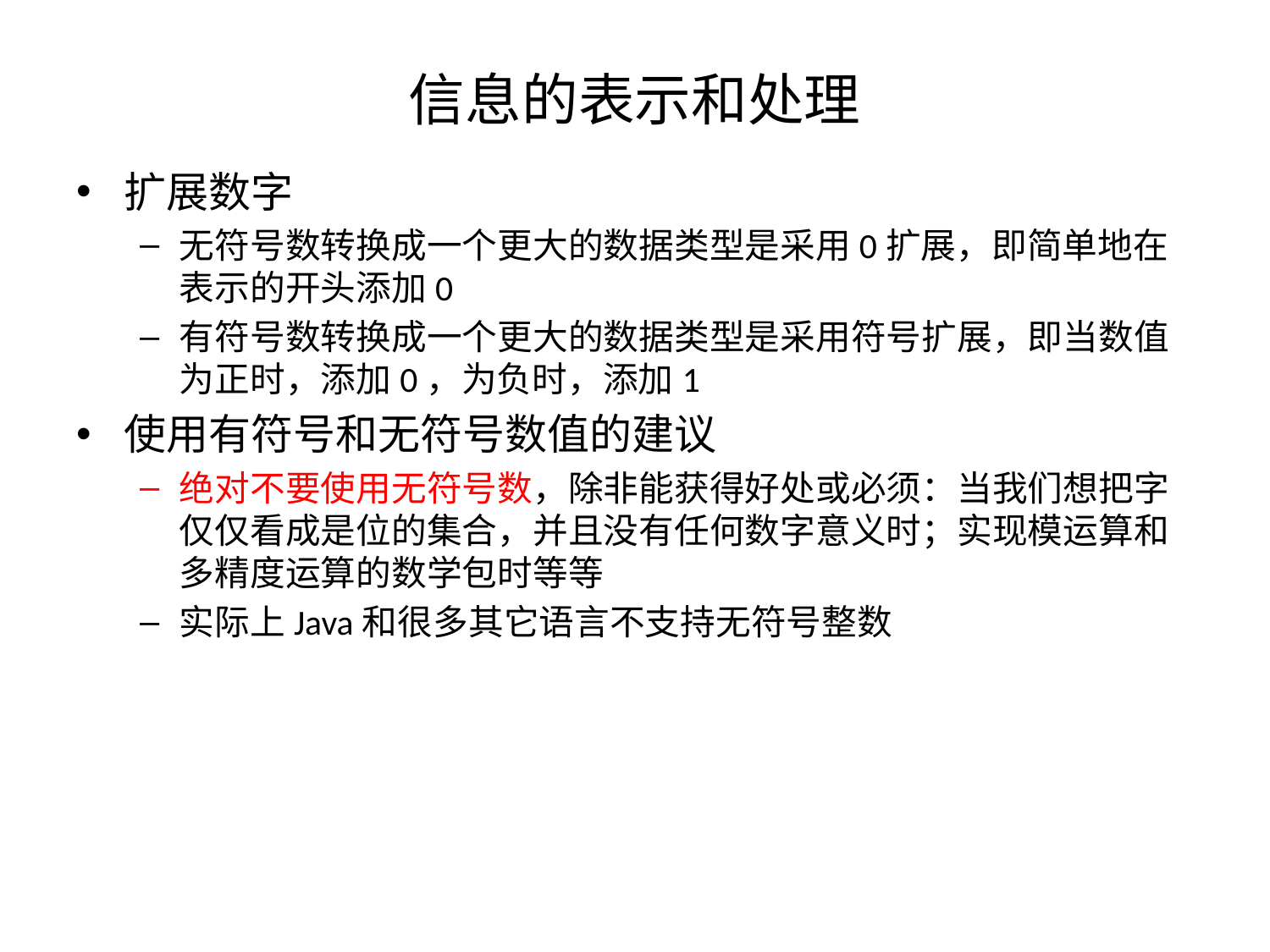

# 信息的表示和处理
扩展数字
无符号数转换成一个更大的数据类型是采用0扩展，即简单地在表示的开头添加0
有符号数转换成一个更大的数据类型是采用符号扩展，即当数值为正时，添加0，为负时，添加1
使用有符号和无符号数值的建议
绝对不要使用无符号数，除非能获得好处或必须：当我们想把字仅仅看成是位的集合，并且没有任何数字意义时；实现模运算和多精度运算的数学包时等等
实际上Java和很多其它语言不支持无符号整数